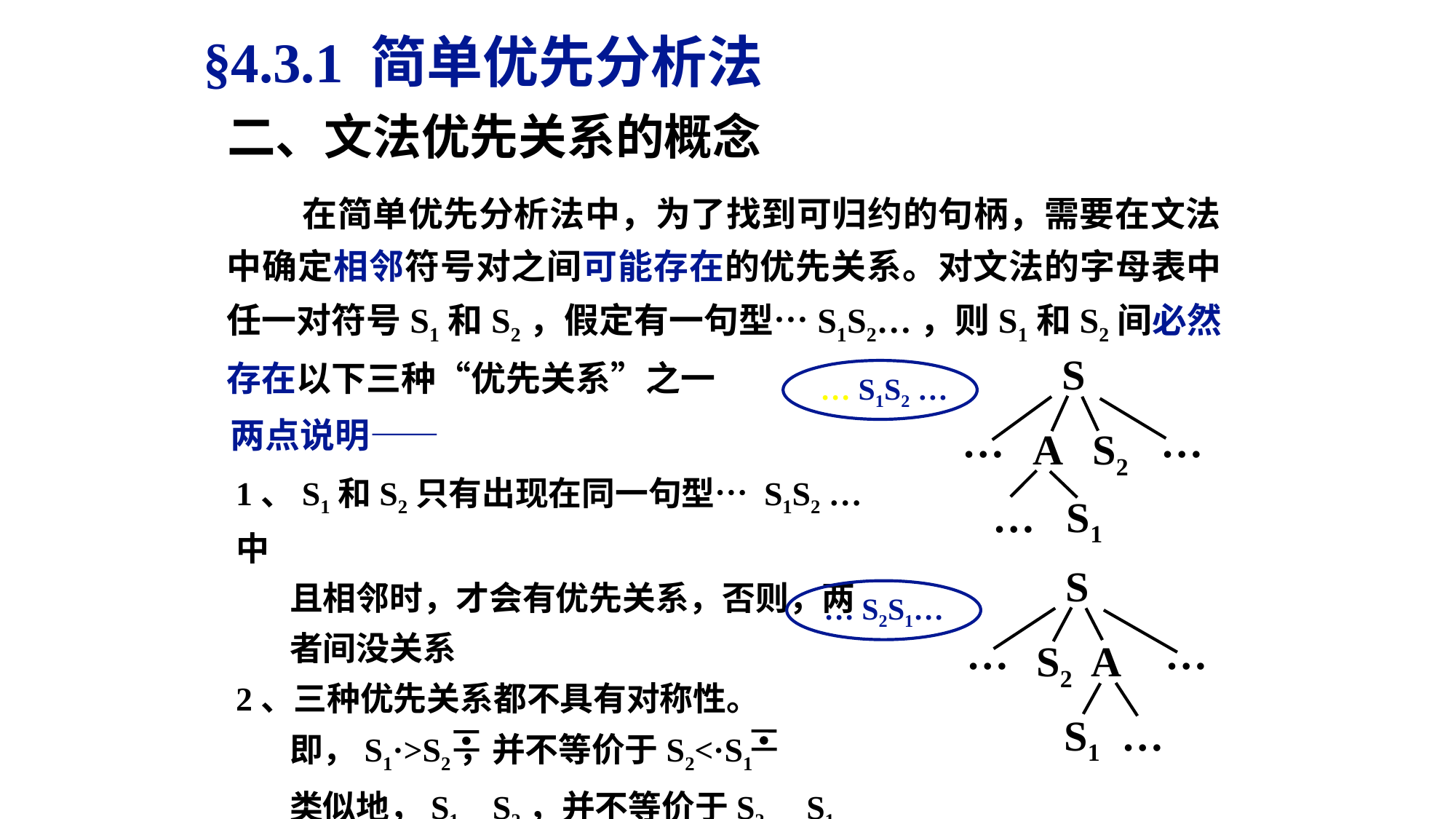

§4.3.1 简单优先分析法
二、文法优先关系的概念
        在简单优先分析法中，为了找到可归约的句柄，需要在文法中确定相邻符号对之间可能存在的优先关系。对文法的字母表中任一对符号S1和S2，假定有一句型…S1S2…，则S1和S2间必然存在以下三种“优先关系”之一
S

…
…
A   S2

…   S1

… S1S2 …
两点说明——
1、S1和S2只有出现在同一句型… S1S2 …中
      且相邻时，才会有优先关系，否则，两
      者间没关系
2、三种优先关系都不具有对称性。
      即，S1·>S2，并不等价于S2<·S1
      类似地，S1    S2，并不等价于S2     S1
S

…
…
S2  A

S1  …

… S2S1…